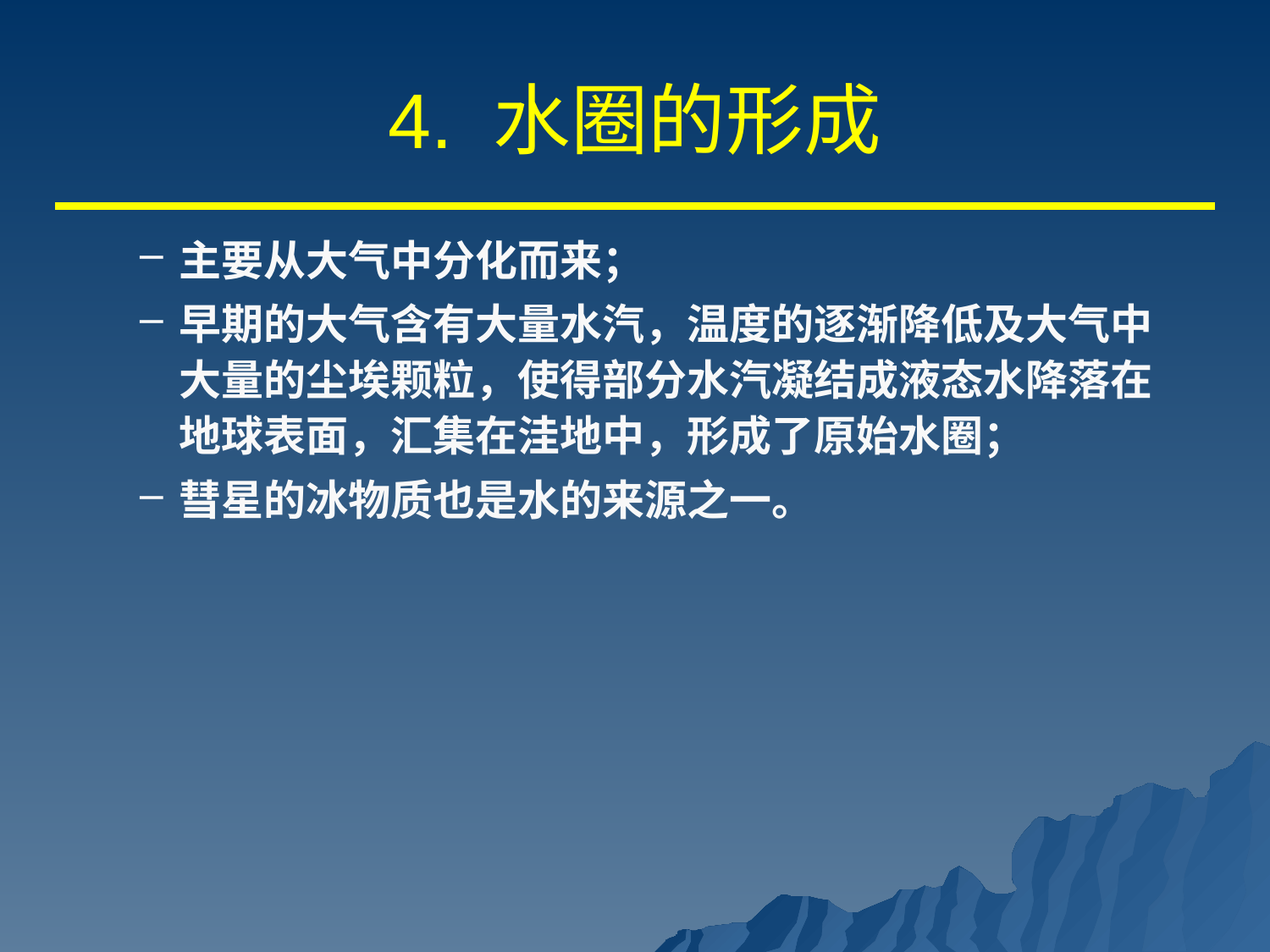

# 4. 水圈的形成
主要从大气中分化而来；
早期的大气含有大量水汽，温度的逐渐降低及大气中大量的尘埃颗粒，使得部分水汽凝结成液态水降落在地球表面，汇集在洼地中，形成了原始水圈；
彗星的冰物质也是水的来源之一。